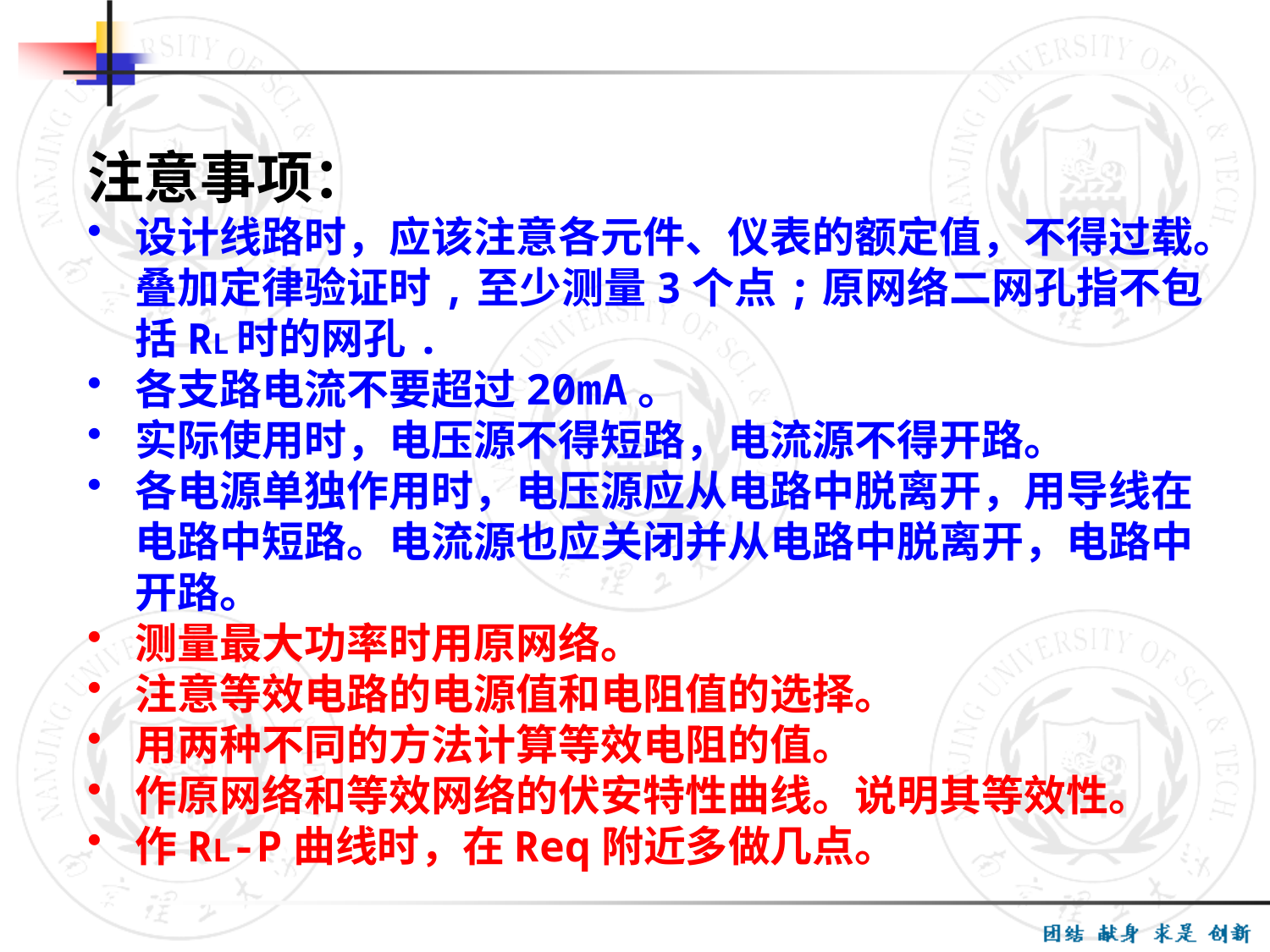

注意事项：
设计线路时，应该注意各元件、仪表的额定值，不得过载。叠加定律验证时,至少测量3个点;原网络二网孔指不包括RL时的网孔.
各支路电流不要超过20mA。
实际使用时，电压源不得短路，电流源不得开路。
各电源单独作用时，电压源应从电路中脱离开，用导线在电路中短路。电流源也应关闭并从电路中脱离开，电路中开路。
测量最大功率时用原网络。
注意等效电路的电源值和电阻值的选择。
用两种不同的方法计算等效电阻的值。
作原网络和等效网络的伏安特性曲线。说明其等效性。
作RL-P曲线时，在Req附近多做几点。